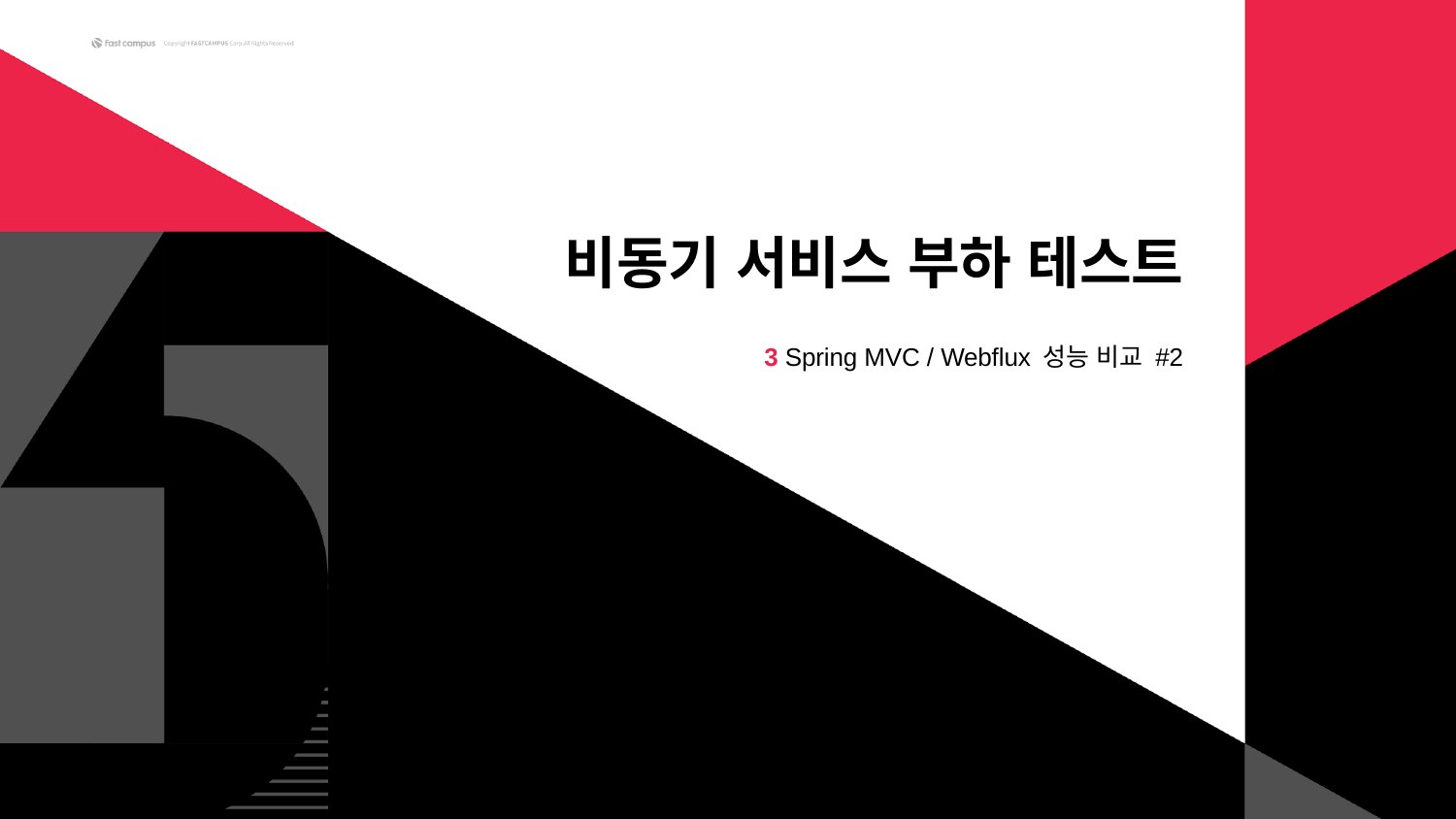

# 비동기 서비스 부하 테스트
3 Spring MVC / Webflux 성능 비교 #2